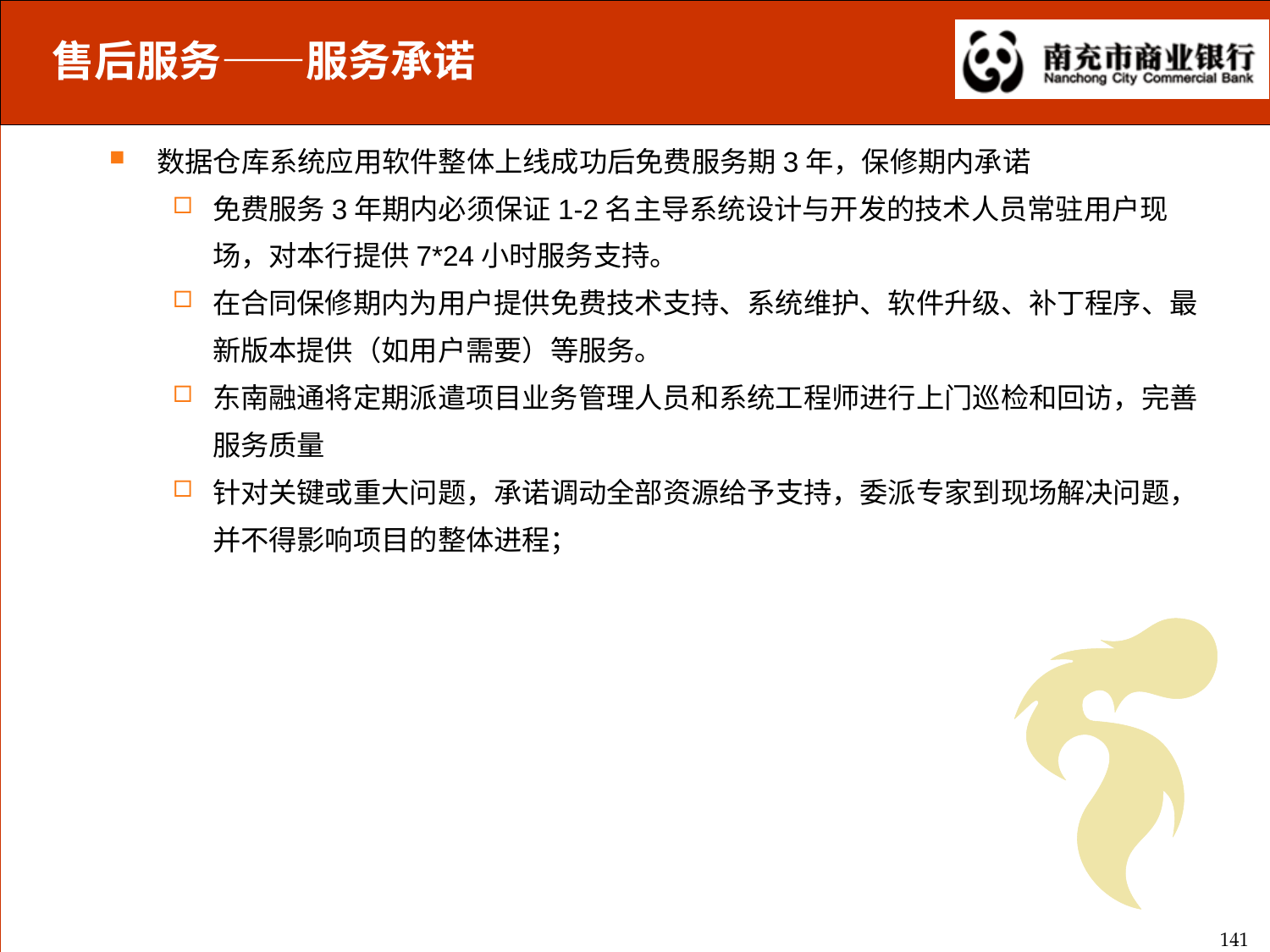

售后服务——服务承诺
数据仓库系统应用软件整体上线成功后免费服务期3年，保修期内承诺
免费服务3年期内必须保证1-2名主导系统设计与开发的技术人员常驻用户现场，对本行提供7*24小时服务支持。
在合同保修期内为用户提供免费技术支持、系统维护、软件升级、补丁程序、最新版本提供（如用户需要）等服务。
东南融通将定期派遣项目业务管理人员和系统工程师进行上门巡检和回访，完善服务质量
针对关键或重大问题，承诺调动全部资源给予支持，委派专家到现场解决问题，并不得影响项目的整体进程；
141
141